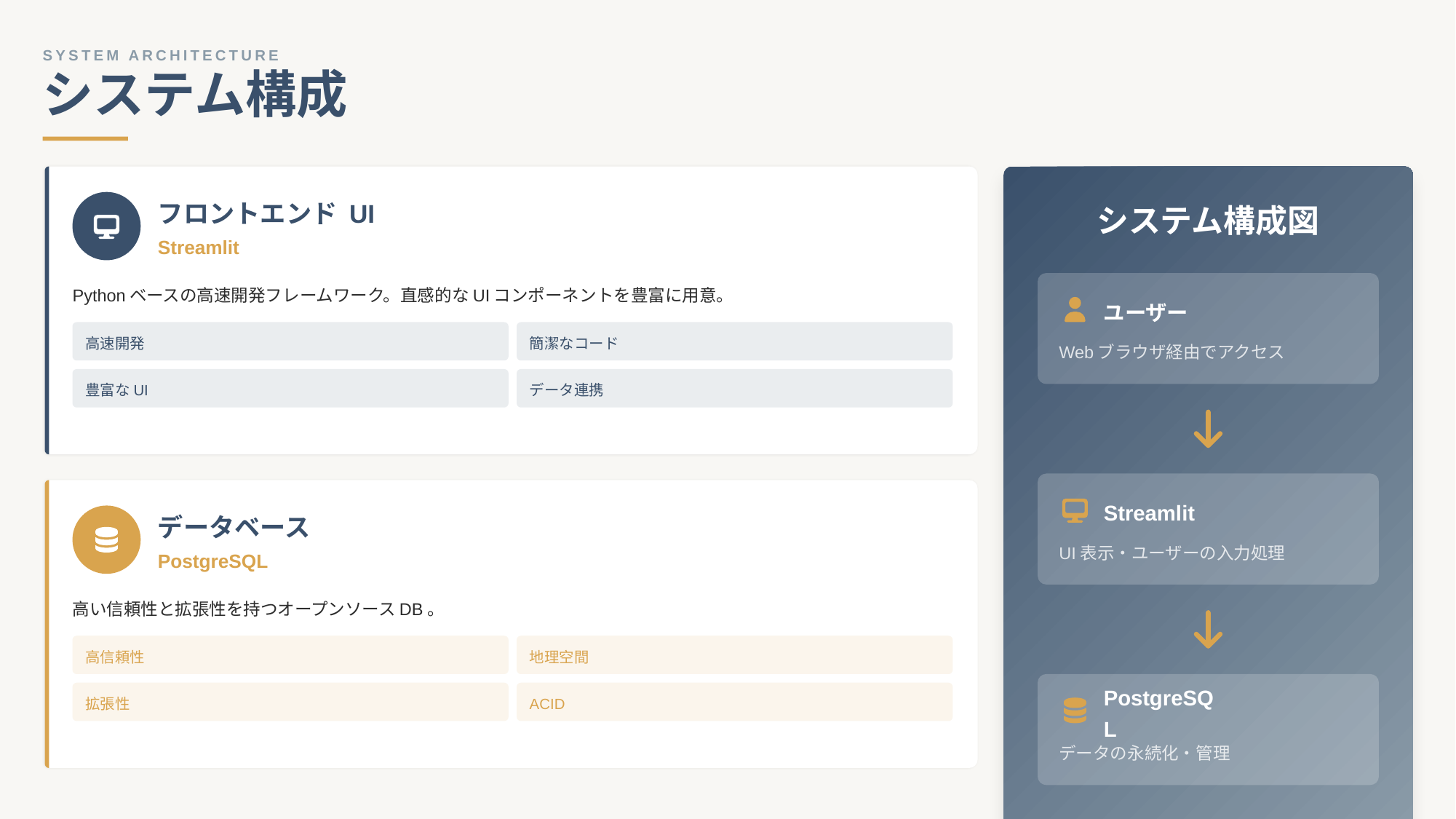

SYSTEM ARCHITECTURE
システム構成

フロントエンド UI
システム構成図

Streamlit

Pythonベースの高速開発フレームワーク。直感的なUIコンポーネントを豊富に用意。
ユーザー

高速開発

簡潔なコード
Webブラウザ経由でアクセス

豊富なUI

データ連携

Streamlit

データベース

UI表示・ユーザーの入力処理
PostgreSQL
高い信頼性と拡張性を持つオープンソースDB。

高信頼性

地理空間

拡張性

ACID
PostgreSQL

データの永続化・管理